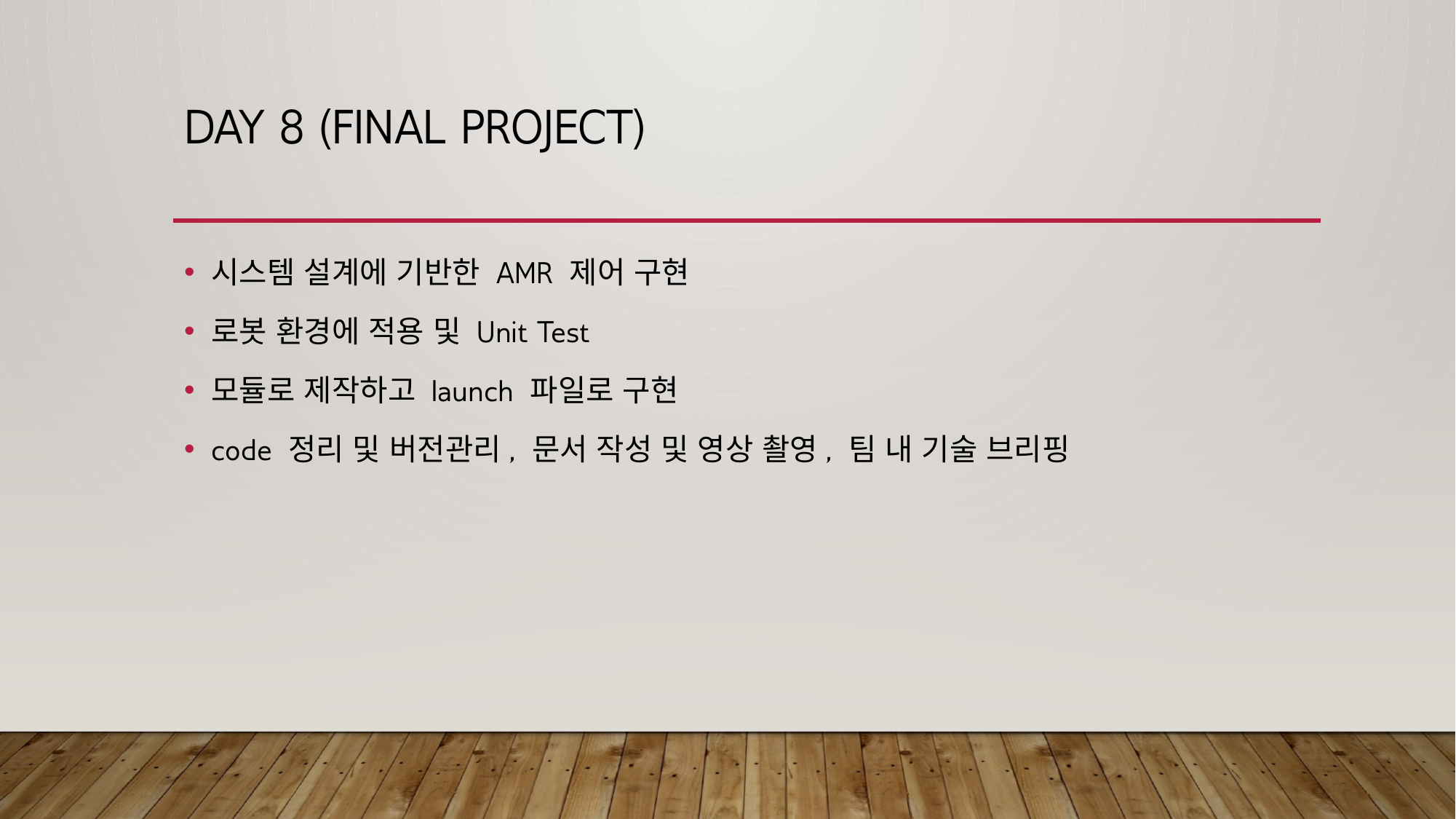

# Day 8 (final project)
시스템 설계에 기반한 AMR 제어 구현
로봇 환경에 적용 및 Unit Test
모듈로 제작하고 launch 파일로 구현
code 정리 및 버전관리, 문서 작성 및 영상 촬영, 팀 내 기술 브리핑